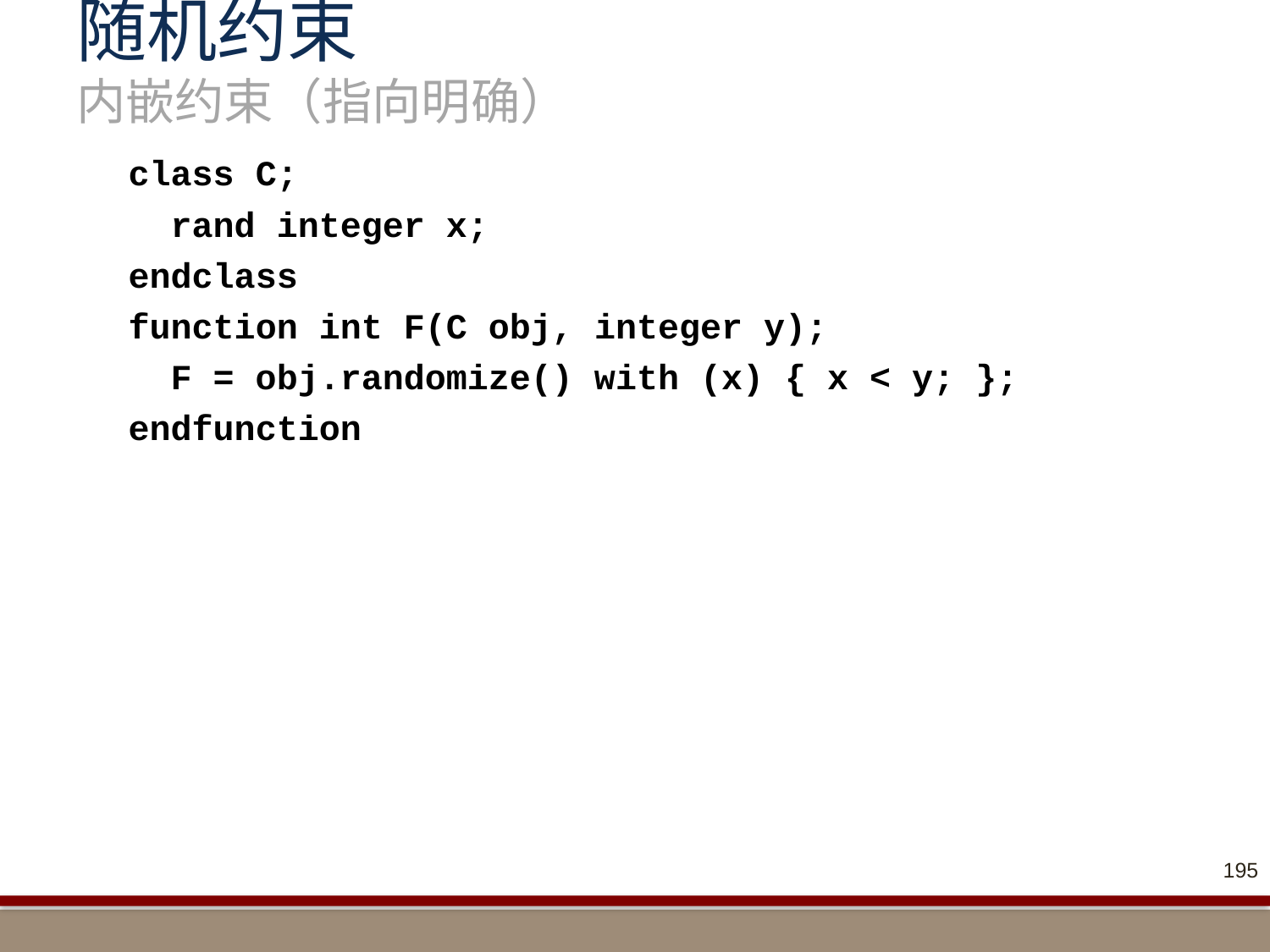

# 随机约束 内嵌约束（指向明确）
class C;
  rand integer x;
endclass
function int F(C obj, integer y);
  F = obj.randomize() with (x) { x < y; };
endfunction
195